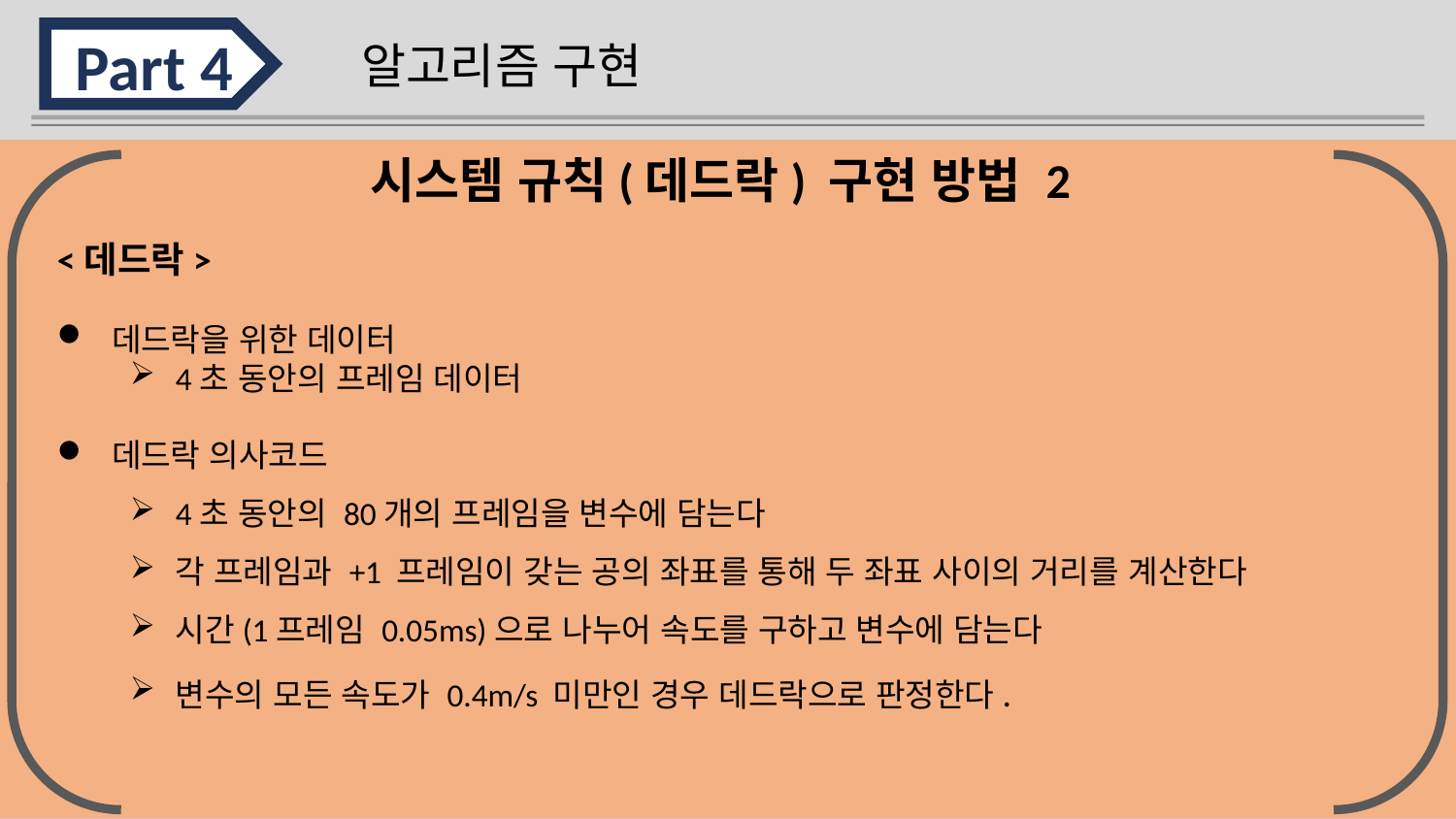

Part 4

알고리즘 구현

<데드락>

데드락을 위한 데이터
4초 동안의 프레임 데이터

데드락 의사코드
4초 동안의 80개의 프레임을 변수에 담는다
각 프레임과 +1 프레임이 갖는 공의 좌표를 통해 두 좌표 사이의 거리를 계산한다
시간(1프레임 0.05ms)으로 나누어 속도를 구하고 변수에 담는다
변수의 모든 속도가 0.4m/s 미만인 경우 데드락으로 판정한다.
시스템 규칙(데드락) 구현 방법 2